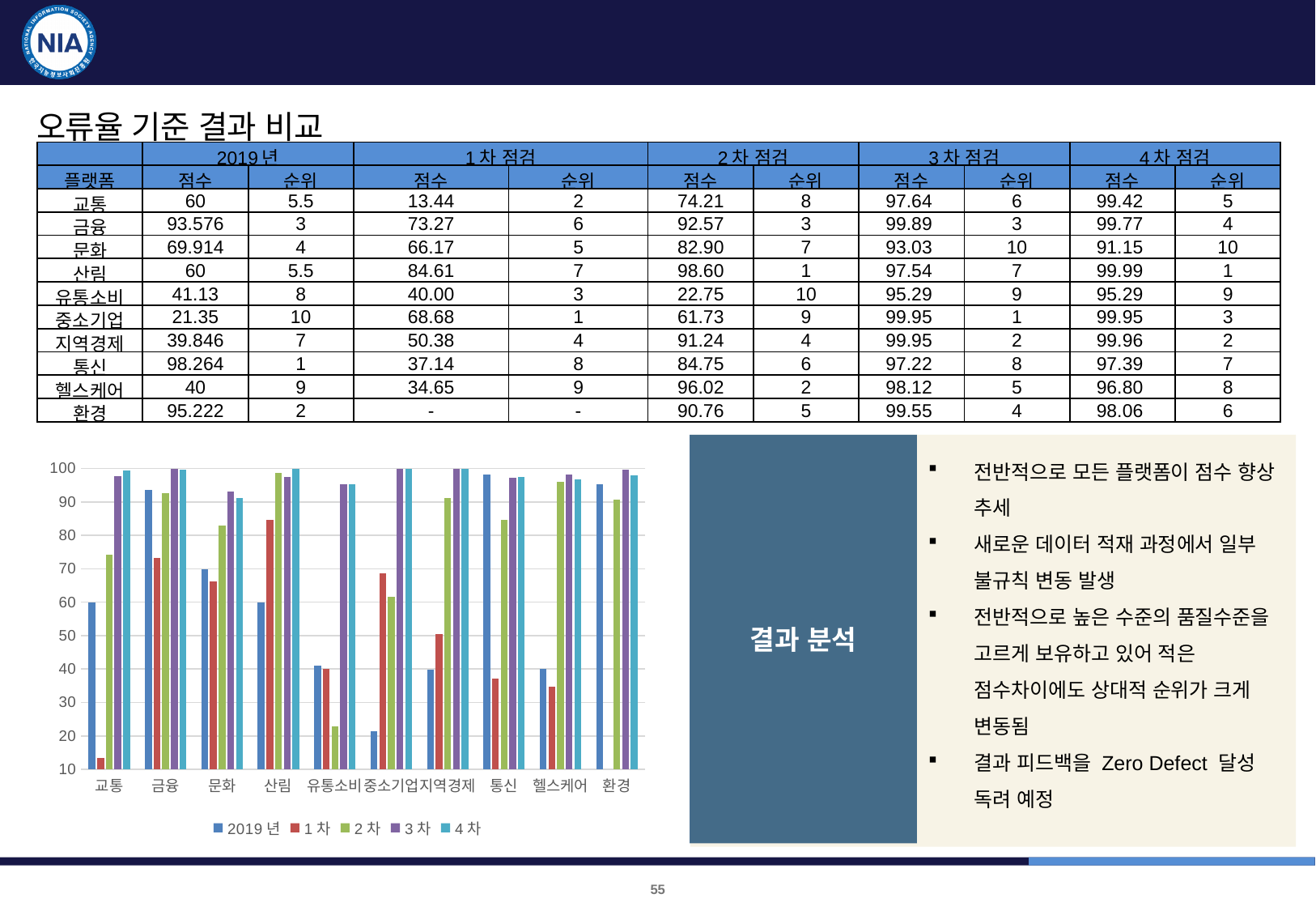

품질진단 결과 : 점검 향상도 비교
오류율 기준 결과 비교
|  | 2019년 |  | 1차 점검 |  | 2차 점검 |  | 3차 점검 |  | 4차 점검 |  |
| --- | --- | --- | --- | --- | --- | --- | --- | --- | --- | --- |
| 플랫폼 | 점수 | 순위 | 점수 | 순위 | 점수 | 순위 | 점수 | 순위 | 점수 | 순위 |
| 교통 | 60 | 5.5 | 13.44 | 2 | 74.21 | 8 | 97.64 | 6 | 99.42 | 5 |
| 금융 | 93.576 | 3 | 73.27 | 6 | 92.57 | 3 | 99.89 | 3 | 99.77 | 4 |
| 문화 | 69.914 | 4 | 66.17 | 5 | 82.90 | 7 | 93.03 | 10 | 91.15 | 10 |
| 산림 | 60 | 5.5 | 84.61 | 7 | 98.60 | 1 | 97.54 | 7 | 99.99 | 1 |
| 유통소비 | 41.13 | 8 | 40.00 | 3 | 22.75 | 10 | 95.29 | 9 | 95.29 | 9 |
| 중소기업 | 21.35 | 10 | 68.68 | 1 | 61.73 | 9 | 99.95 | 1 | 99.95 | 3 |
| 지역경제 | 39.846 | 7 | 50.38 | 4 | 91.24 | 4 | 99.95 | 2 | 99.96 | 2 |
| 통신 | 98.264 | 1 | 37.14 | 8 | 84.75 | 6 | 97.22 | 8 | 97.39 | 7 |
| 헬스케어 | 40 | 9 | 34.65 | 9 | 96.02 | 2 | 98.12 | 5 | 96.80 | 8 |
| 환경 | 95.222 | 2 | - | - | 90.76 | 5 | 99.55 | 4 | 98.06 | 6 |
결과 분석

전반적으로 모든 플랫폼이 점수 향상 추세
새로운 데이터 적재 과정에서 일부 불규칙 변동 발생
전반적으로 높은 수준의 품질수준을 고르게 보유하고 있어 적은 점수차이에도 상대적 순위가 크게 변동됨
결과 피드백을 Zero Defect 달성 독려 예정

### Chart

| Category | 2019년 | 1차 | 2차 | 3차 | 4차 |
|---|---|---|---|---|---|
| 교통 | 60.0 | 13.4434 | 74.208 | 97.635 | 99.41931361221876 |
| 금융 | 93.576 | 73.265 | 92.574 | 99.88749999999999 | 99.76699017098774 |
| 문화 | 69.914 | 66.17 | 82.897 | 93.03200000000001 | 91.15221649449097 |
| 산림 | 60.0 | 84.614 | 98.603 | 97.53571428571428 | 99.98905728511244 |
| 유통소비 | 41.13 | 40.0 | 22.749 | 95.294 | 95.28728594803238 |
| 중소기업 | 21.35 | 68.68 | 61.73 | 99.95428571428572 | 99.95241692393445 |
| 지역경제 | 39.846 | 50.38 | 91.24 | 99.94666666666666 | 99.96423735648793 |
| 통신 | 98.264 | 37.1428 | 84.747 | 97.22125 | 97.39473188808209 |
| 헬스케어 | 40.0 | 34.648 | 96.019 | 98.11800000000001 | 96.80251774666702 |
| 환경 | 95.222 | 0.0 | 90.764 | 99.5475 | 98.06258355858098 |